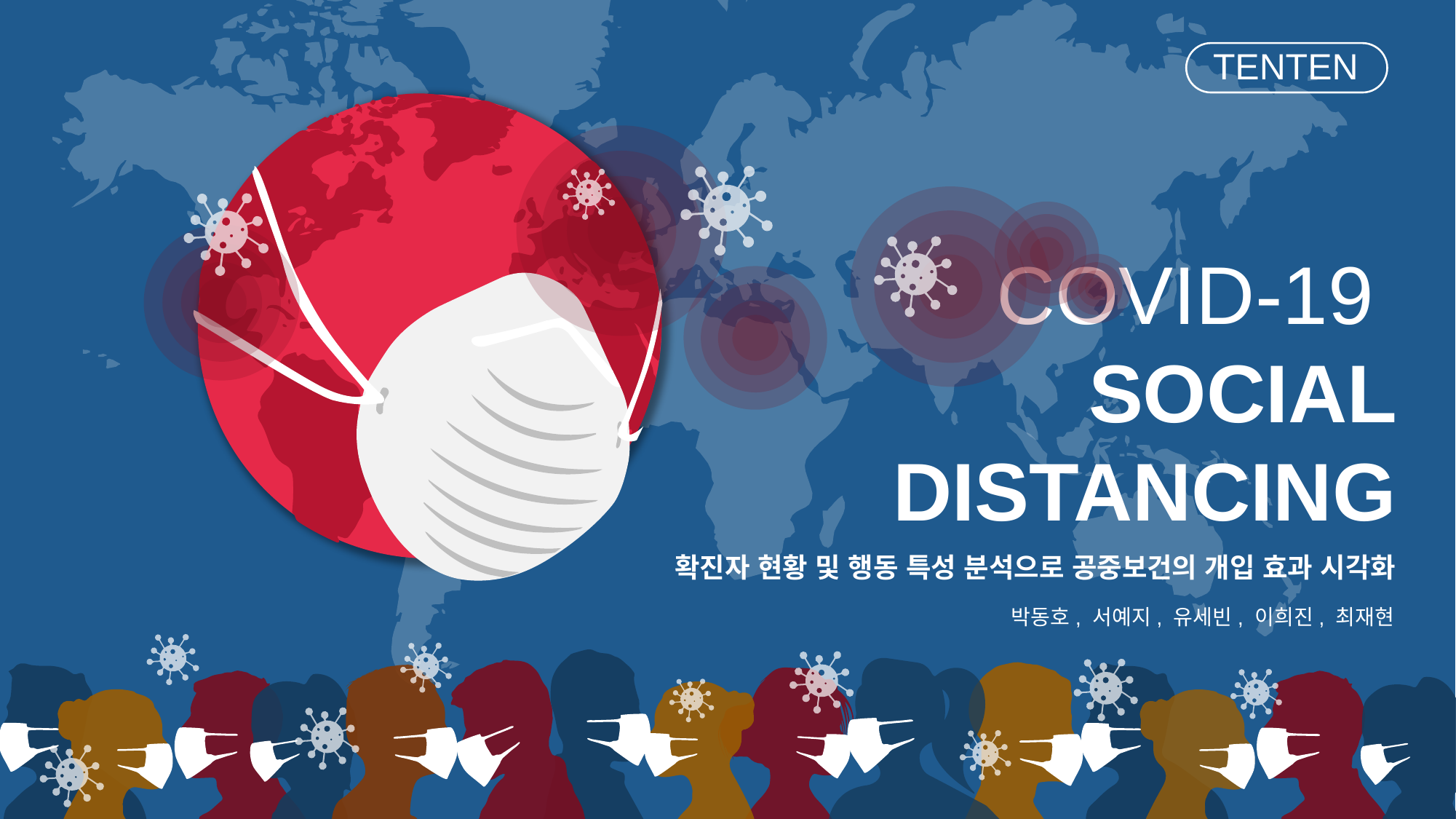

TENTEN

COVID-19
SOCIAL DISTANCING

확진자 현황 및 행동 특성 분석으로 공중보건의 개입 효과 시각화
박동호, 서예지, 유세빈, 이희진, 최재현